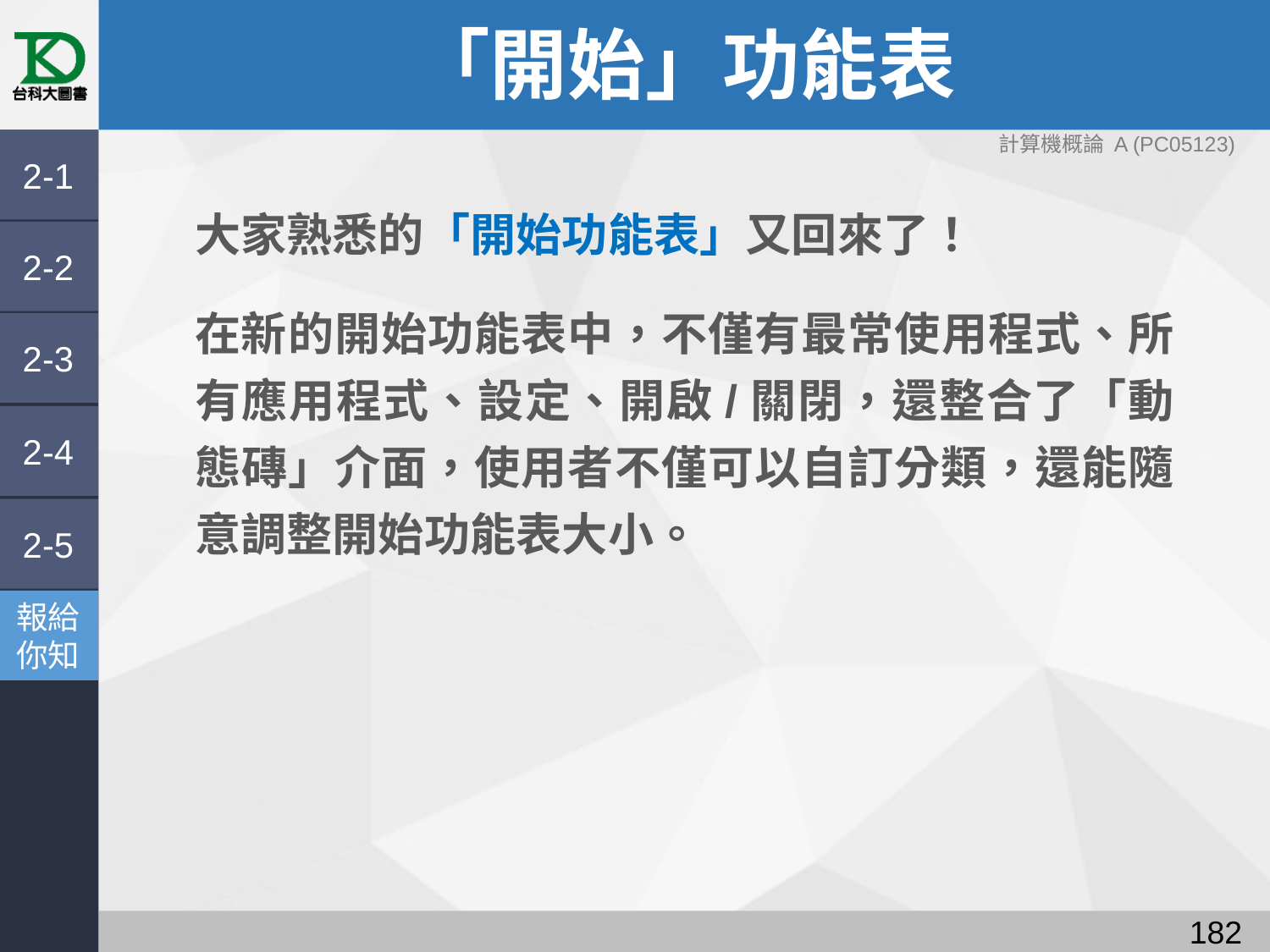

# 「開始」功能表
計算機概論 A (PC05123)
2-1
大家熟悉的「開始功能表」又回來了！
在新的開始功能表中，不僅有最常使用程式、所有應用程式、設定、開啟/關閉，還整合了「動態磚」介面，使用者不僅可以自訂分類，還能隨意調整開始功能表大小。
2-2
2-3
2-4
2-5
報給
你知
182